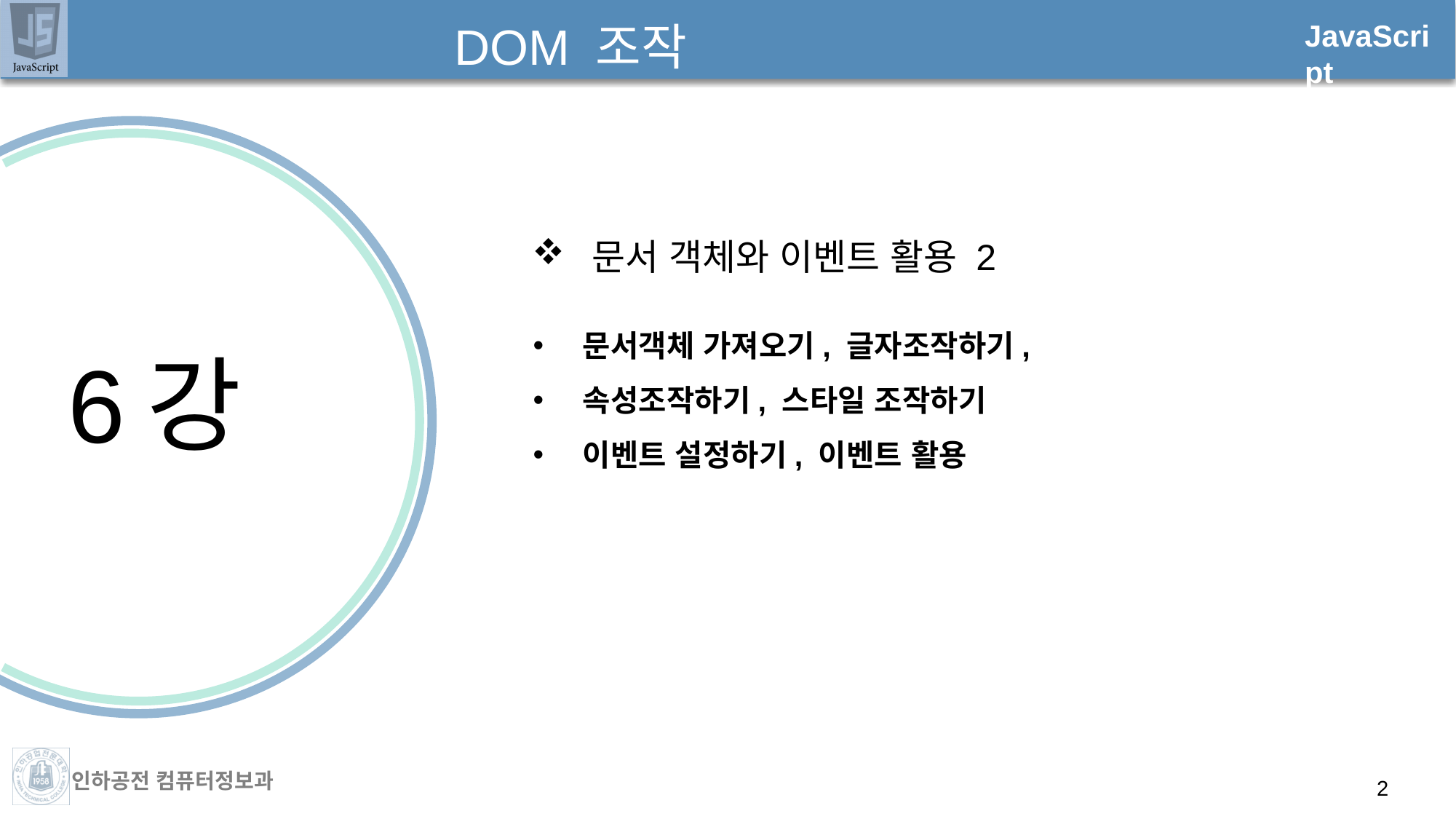

# DOM 조작

 문서 객체와 이벤트 활용 2
6강
문서객체 가져오기, 글자조작하기,
속성조작하기, 스타일 조작하기
이벤트 설정하기, 이벤트 활용